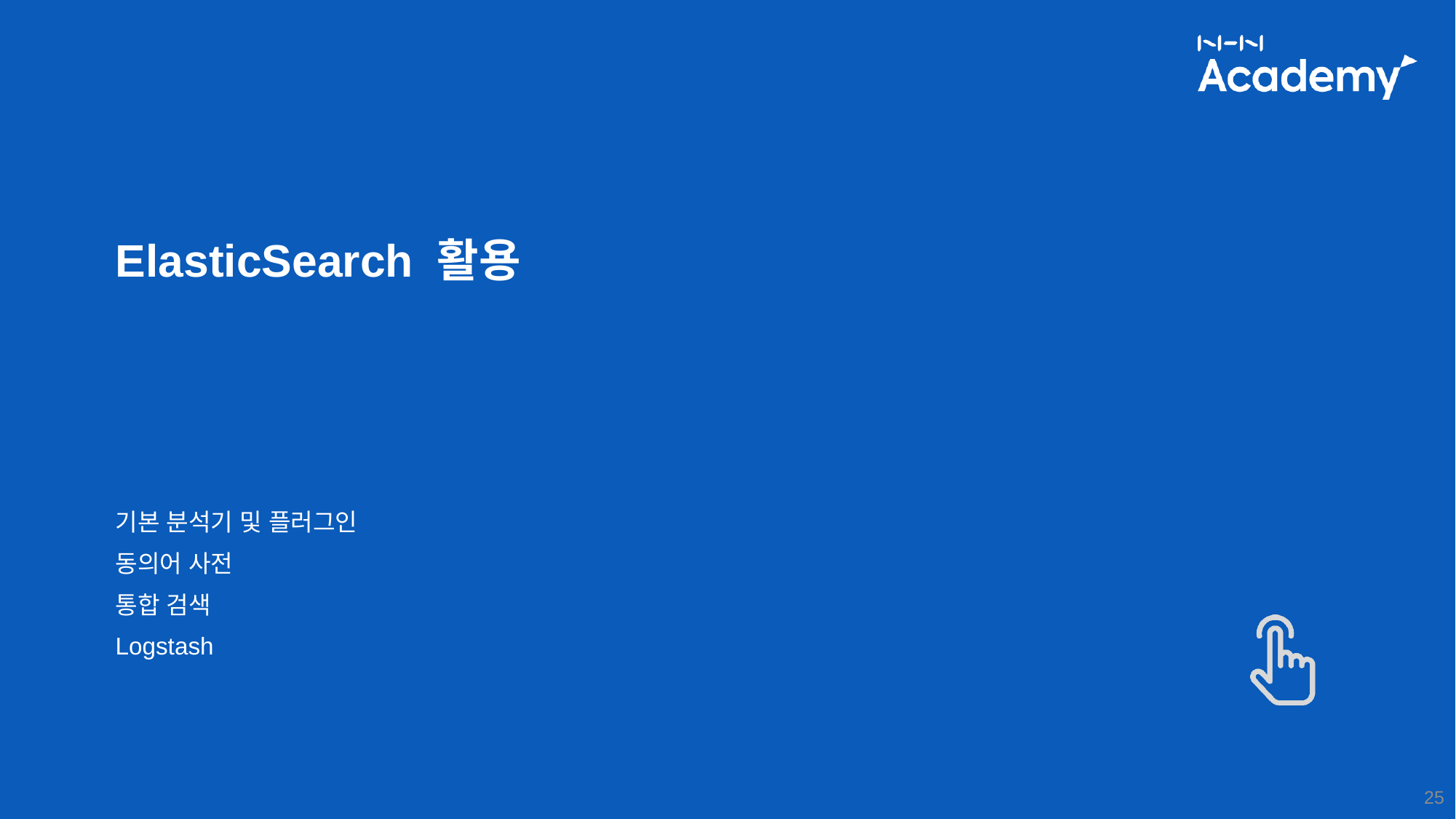

ElasticSearch 활용
기본 분석기 및 플러그인
동의어 사전
통합 검색
Logstash

25